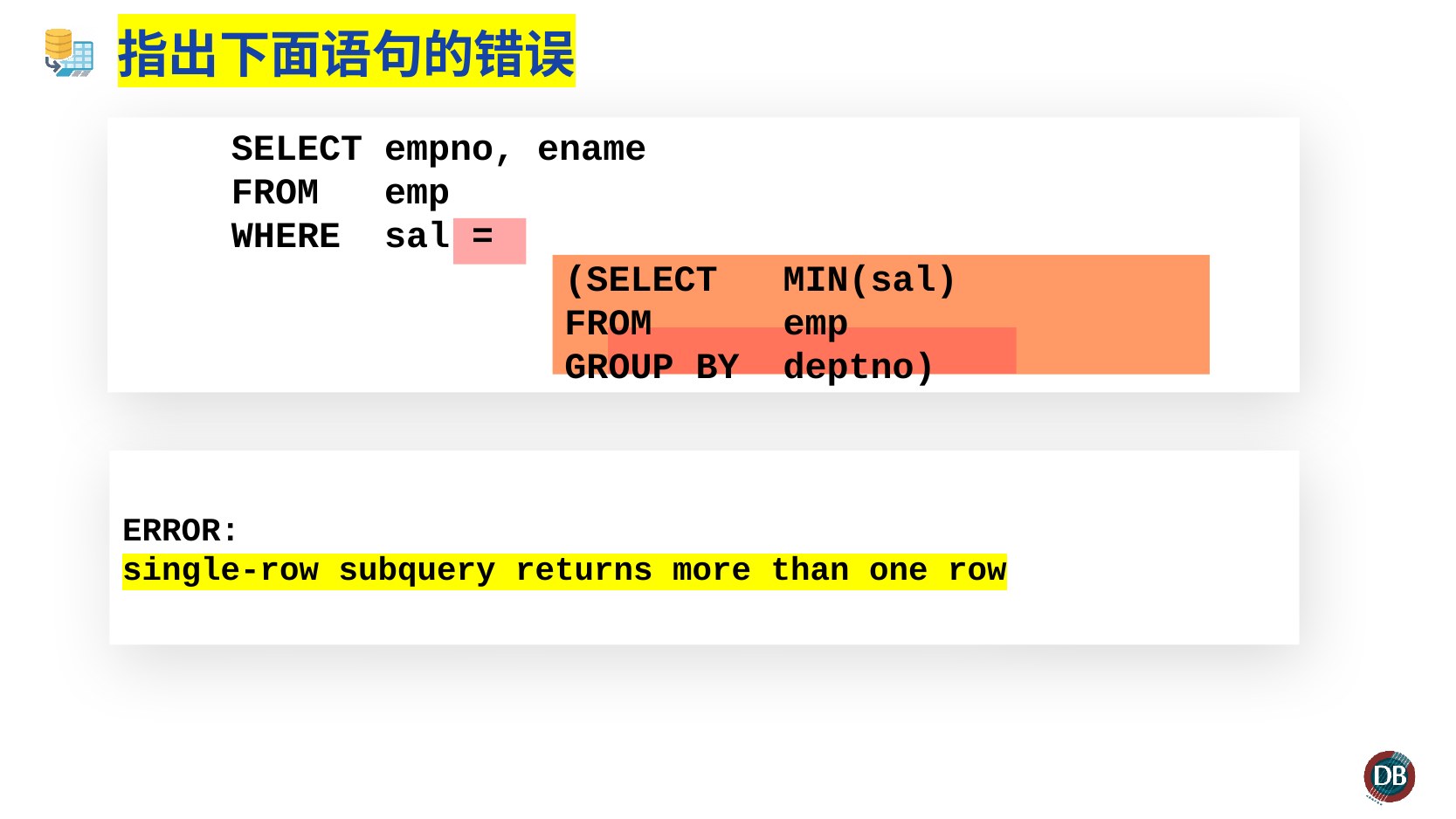

# 指出下面语句的错误

     SELECT empno, ename
     FROM   emp
     WHERE  sal =
   		(SELECT   MIN(sal)
   		FROM      emp
   		GROUP BY  deptno)

ERROR:
single-row subquery returns more than one row